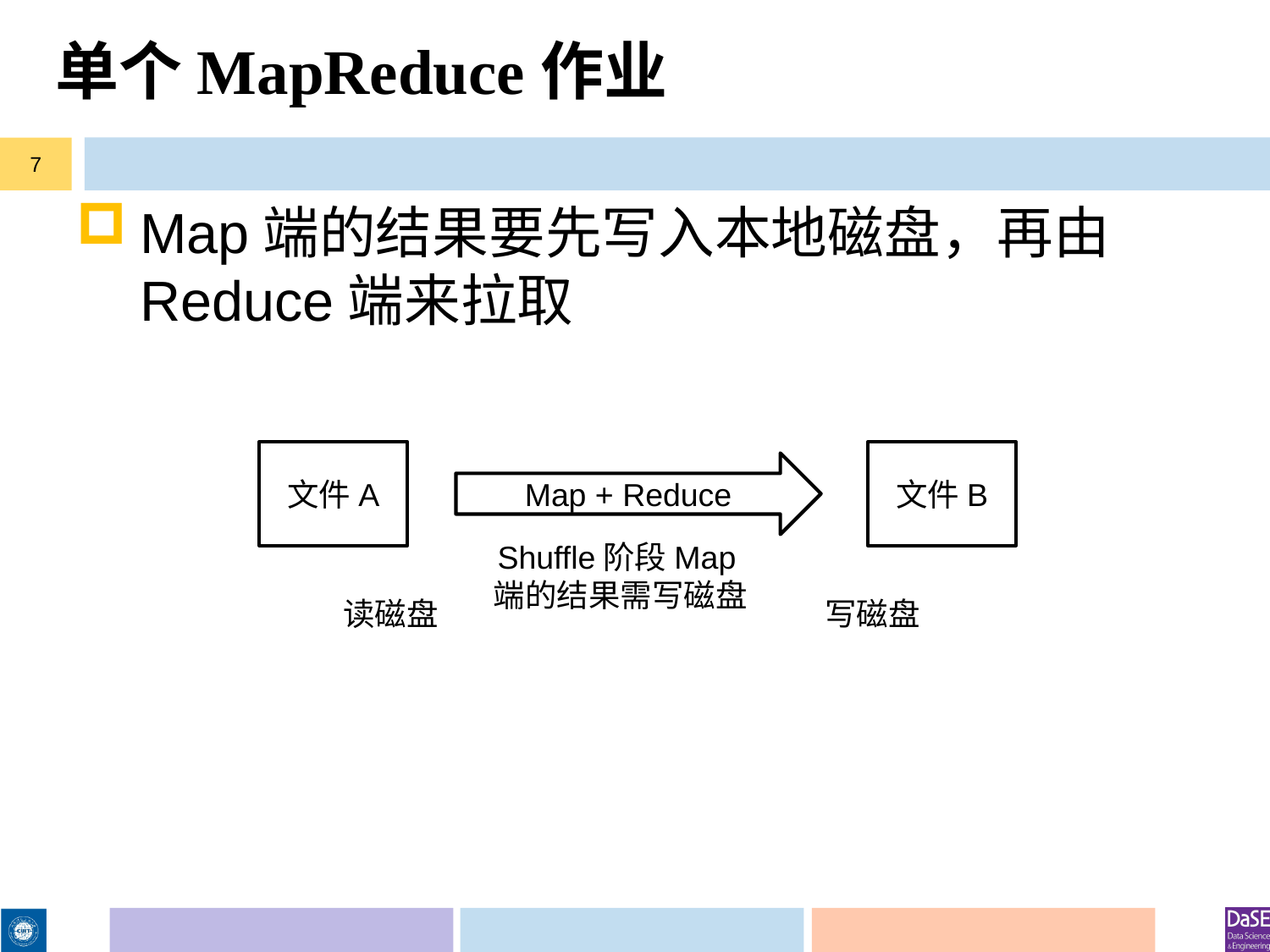

# 单个MapReduce作业
7
Map端的结果要先写入本地磁盘，再由Reduce端来拉取
文件B
文件A
Map + Reduce
Shuffle阶段Map端的结果需写磁盘
写磁盘
读磁盘